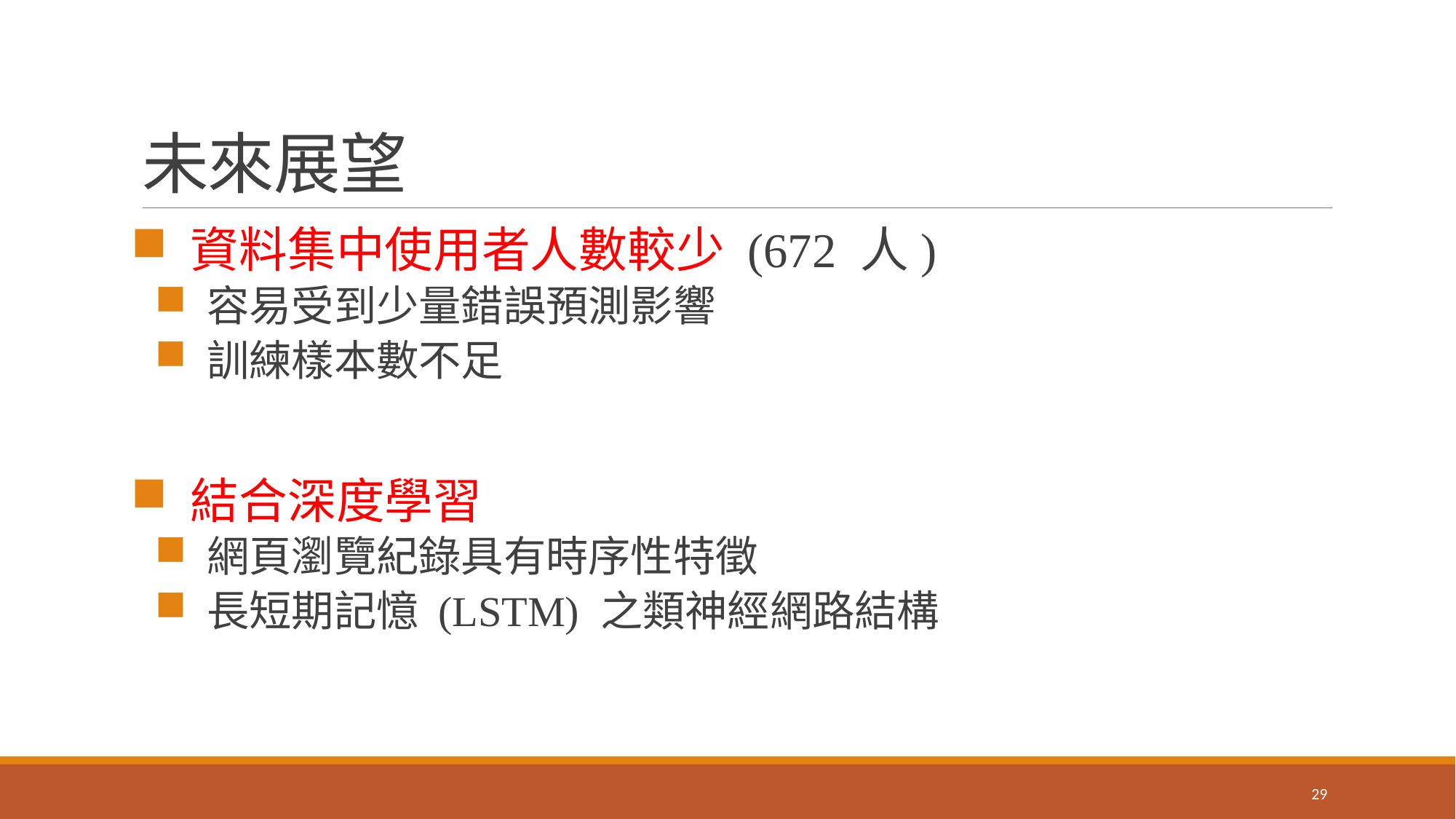

# 未來展望
 資料集中使用者人數較少 (672 人)
 容易受到少量錯誤預測影響
 訓練樣本數不足

 結合深度學習
 網頁瀏覽紀錄具有時序性特徵
 長短期記憶 (LSTM) 之類神經網路結構

29